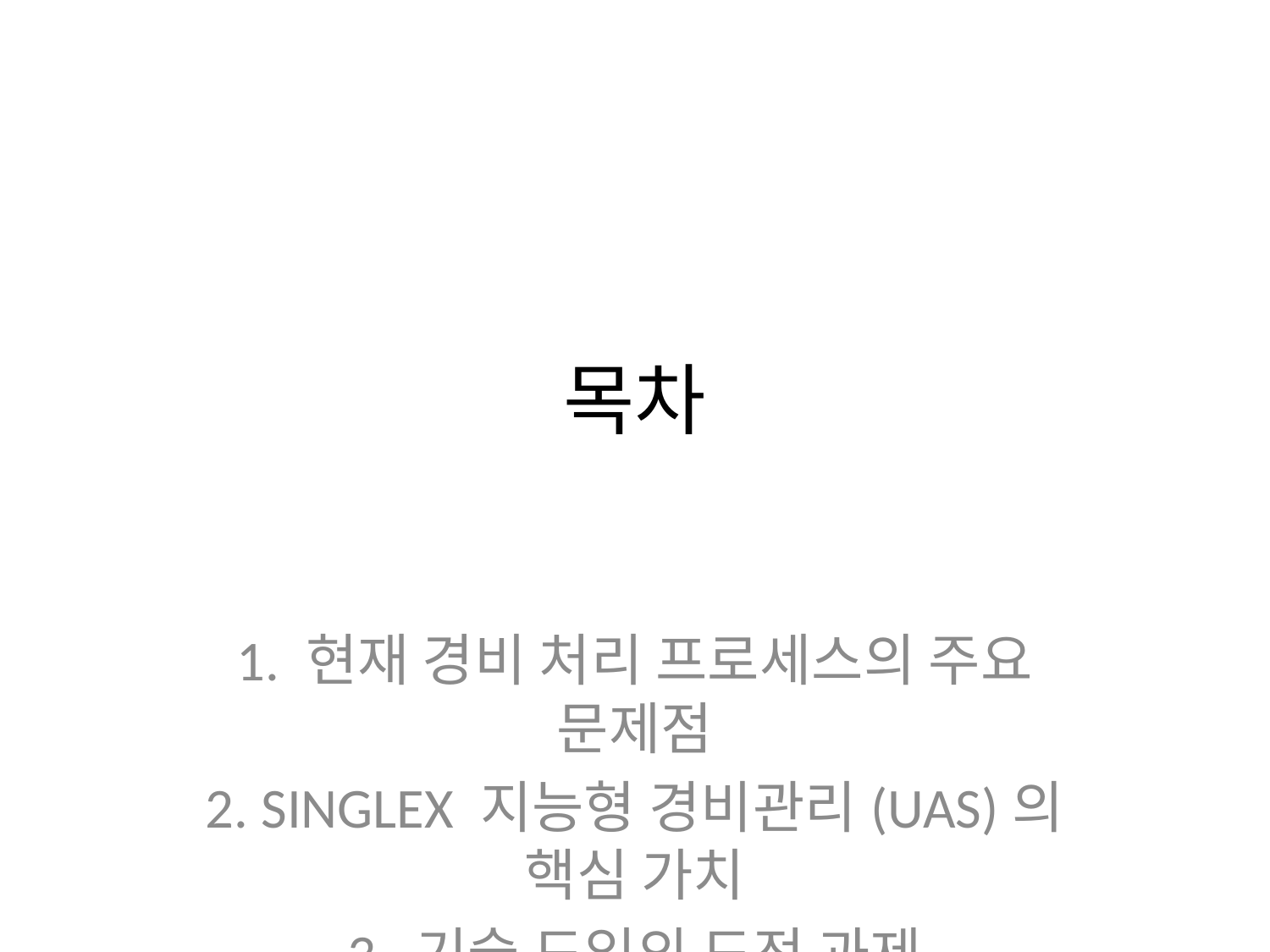

# 목차

1. 현재 경비 처리 프로세스의 주요 문제점
2. SINGLEX 지능형 경비관리(UAS)의 핵심 가치
3. 기술 도입의 도전 과제
4. 현업 요구사항과 시스템 간의 간극
5. SINGLEX 솔루션의 효과적 활용 전략